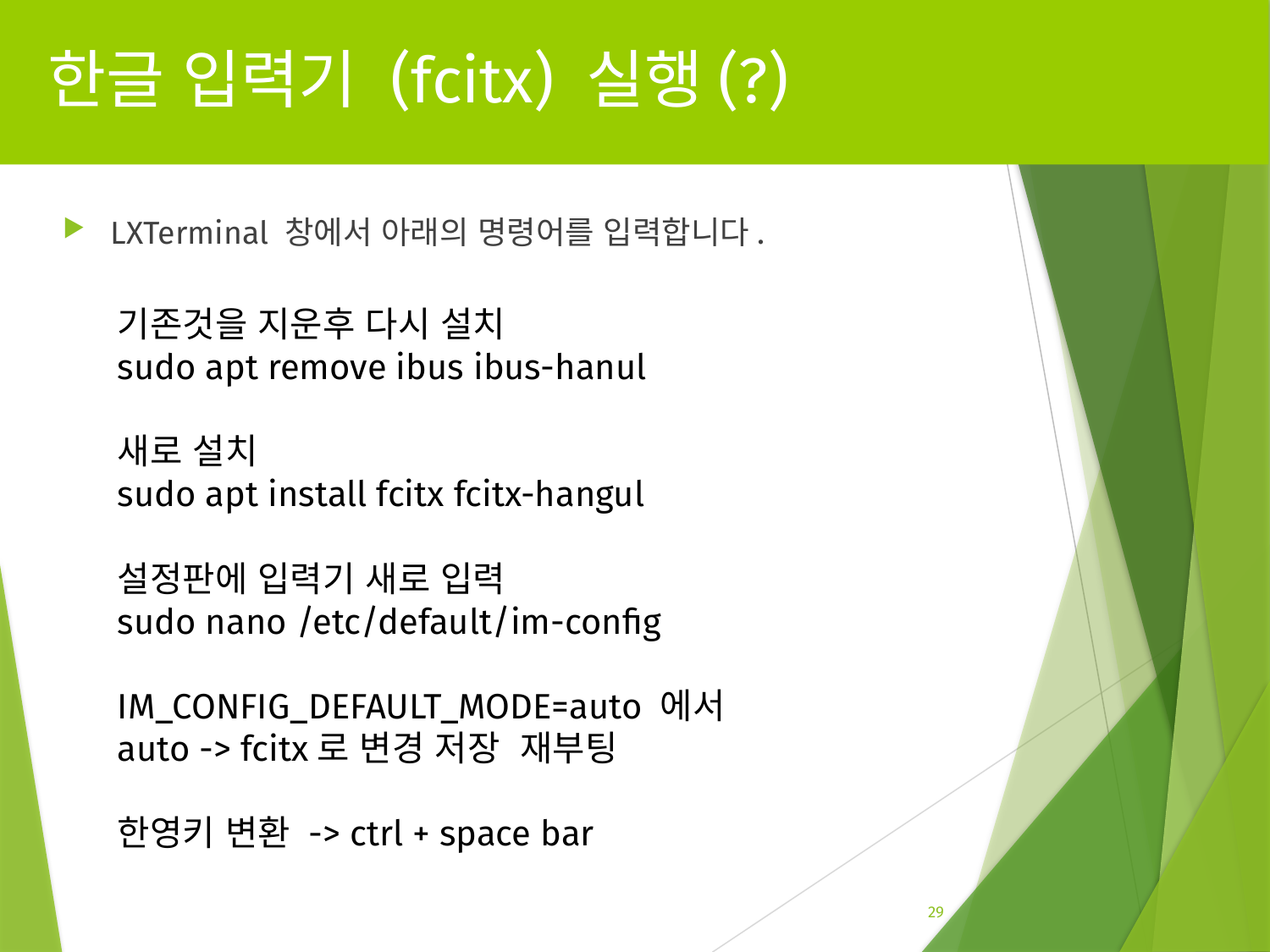

# 한글 입력기 (fcitx) 실행(?)
LXTerminal 창에서 아래의 명령어를 입력합니다.
기존것을 지운후 다시 설치
sudo apt remove ibus ibus-hanul

새로 설치
sudo apt install fcitx fcitx-hangul

설정판에 입력기 새로 입력
sudo nano /etc/default/im-config

IM_CONFIG_DEFAULT_MODE=auto 에서
auto -> fcitx로 변경 저장  재부팅

한영키 변환 -> ctrl + space bar
29